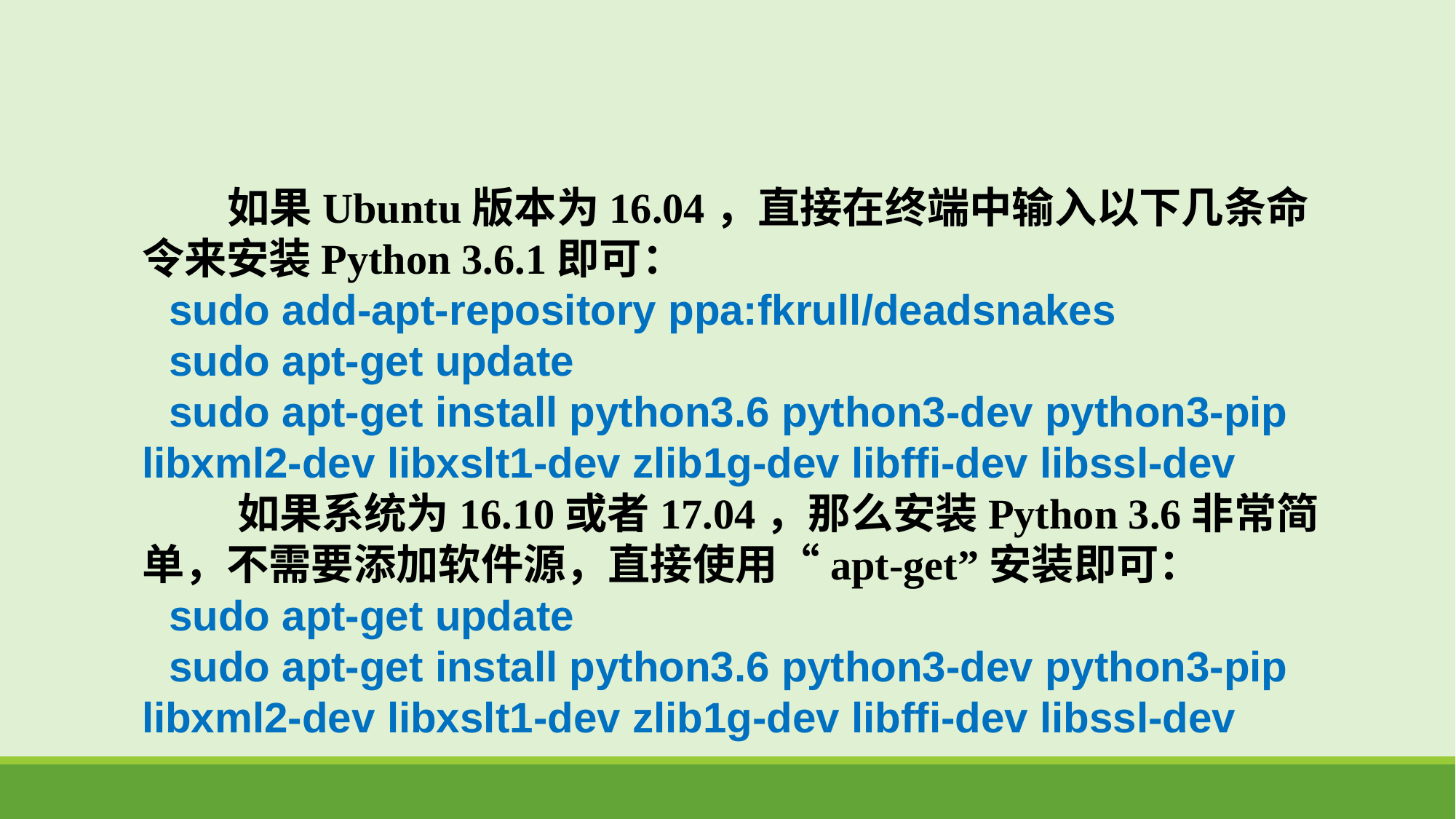

如果Ubuntu版本为16.04，直接在终端中输入以下几条命令来安装Python 3.6.1即可：
sudo add-apt-repository ppa:fkrull/deadsnakes
sudo apt-get update
sudo apt-get install python3.6 python3-dev python3-pip libxml2-dev libxslt1-dev zlib1g-dev libffi-dev libssl-dev
      如果系统为16.10或者17.04，那么安装Python 3.6非常简单，不需要添加软件源，直接使用“apt-get”安装即可：
sudo apt-get update
sudo apt-get install python3.6 python3-dev python3-pip libxml2-dev libxslt1-dev zlib1g-dev libffi-dev libssl-dev